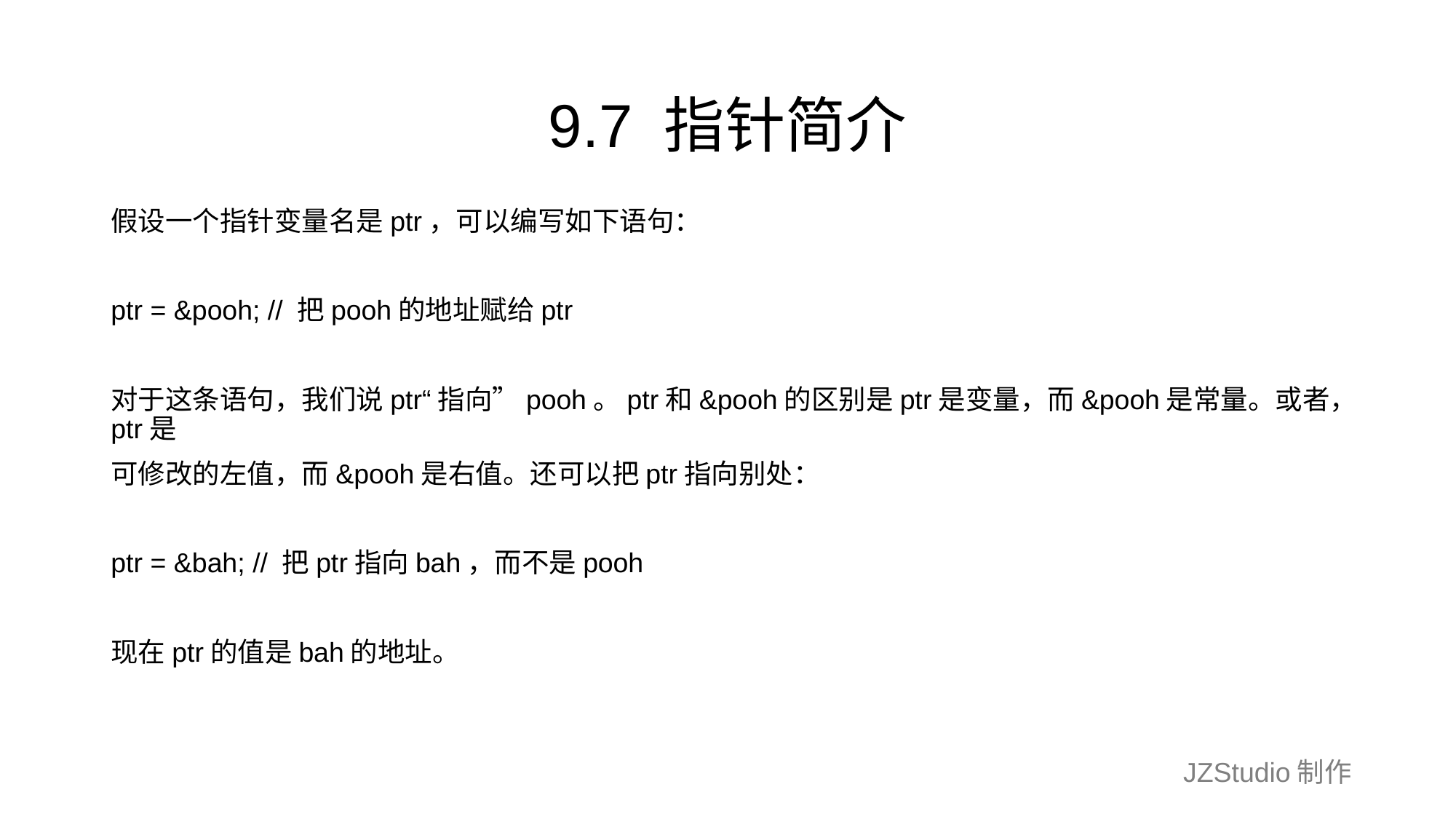

# 9.7 指针简介
假设一个指针变量名是ptr，可以编写如下语句：

ptr = &pooh; // 把pooh的地址赋给ptr

对于这条语句，我们说ptr“指向”pooh。ptr和&pooh的区别是ptr是变量，而&pooh是常量。或者，ptr是
可修改的左值，而&pooh是右值。还可以把ptr指向别处：

ptr = &bah; // 把ptr指向bah，而不是pooh

现在ptr的值是bah的地址。